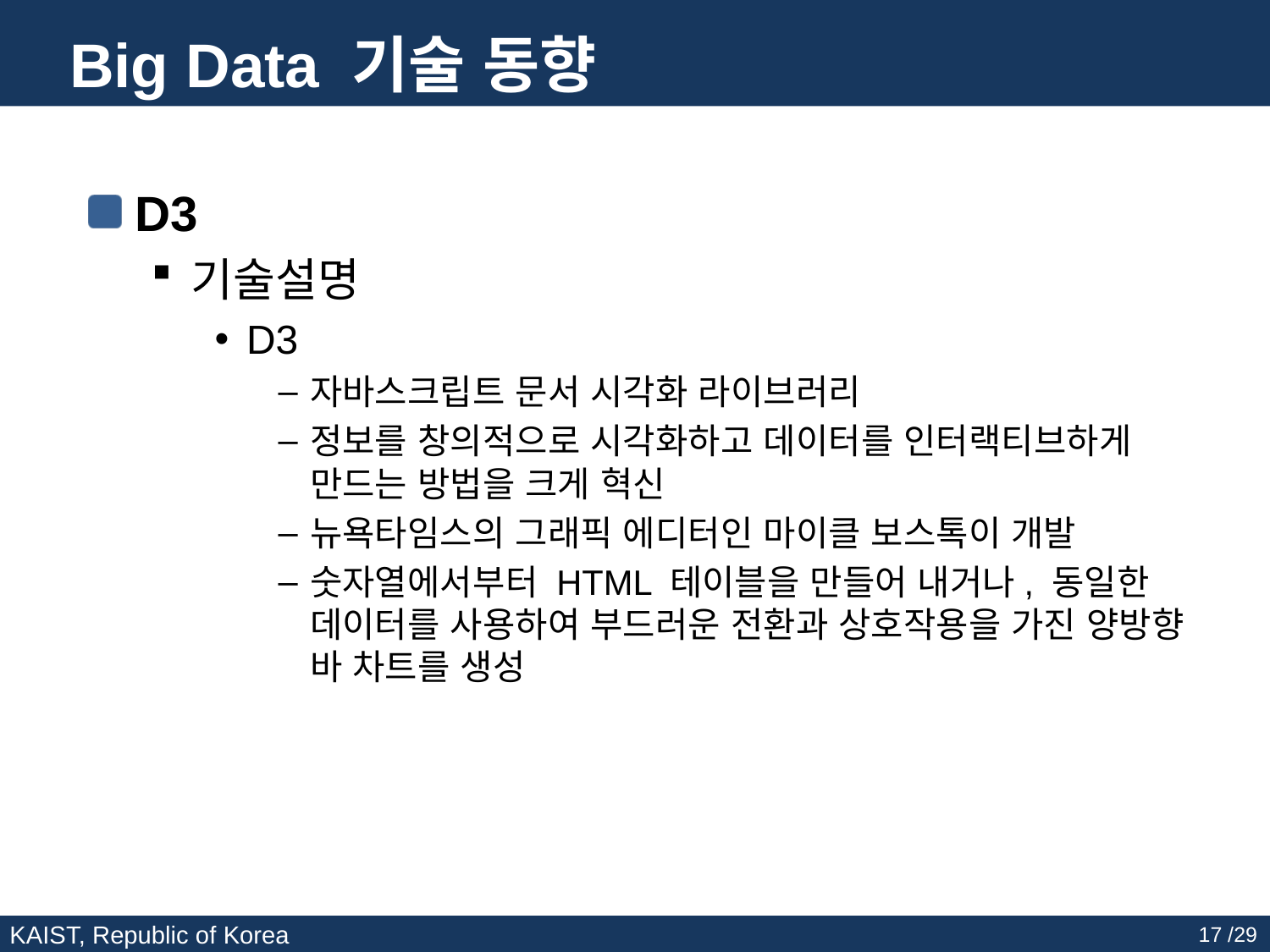

# Big Data 기술 동향
D3
기술설명
D3
자바스크립트 문서 시각화 라이브러리
정보를 창의적으로 시각화하고 데이터를 인터랙티브하게 만드는 방법을 크게 혁신
뉴욕타임스의 그래픽 에디터인 마이클 보스톡이 개발
숫자열에서부터 HTML 테이블을 만들어 내거나, 동일한 데이터를 사용하여 부드러운 전환과 상호작용을 가진 양방향 바 차트를 생성

17